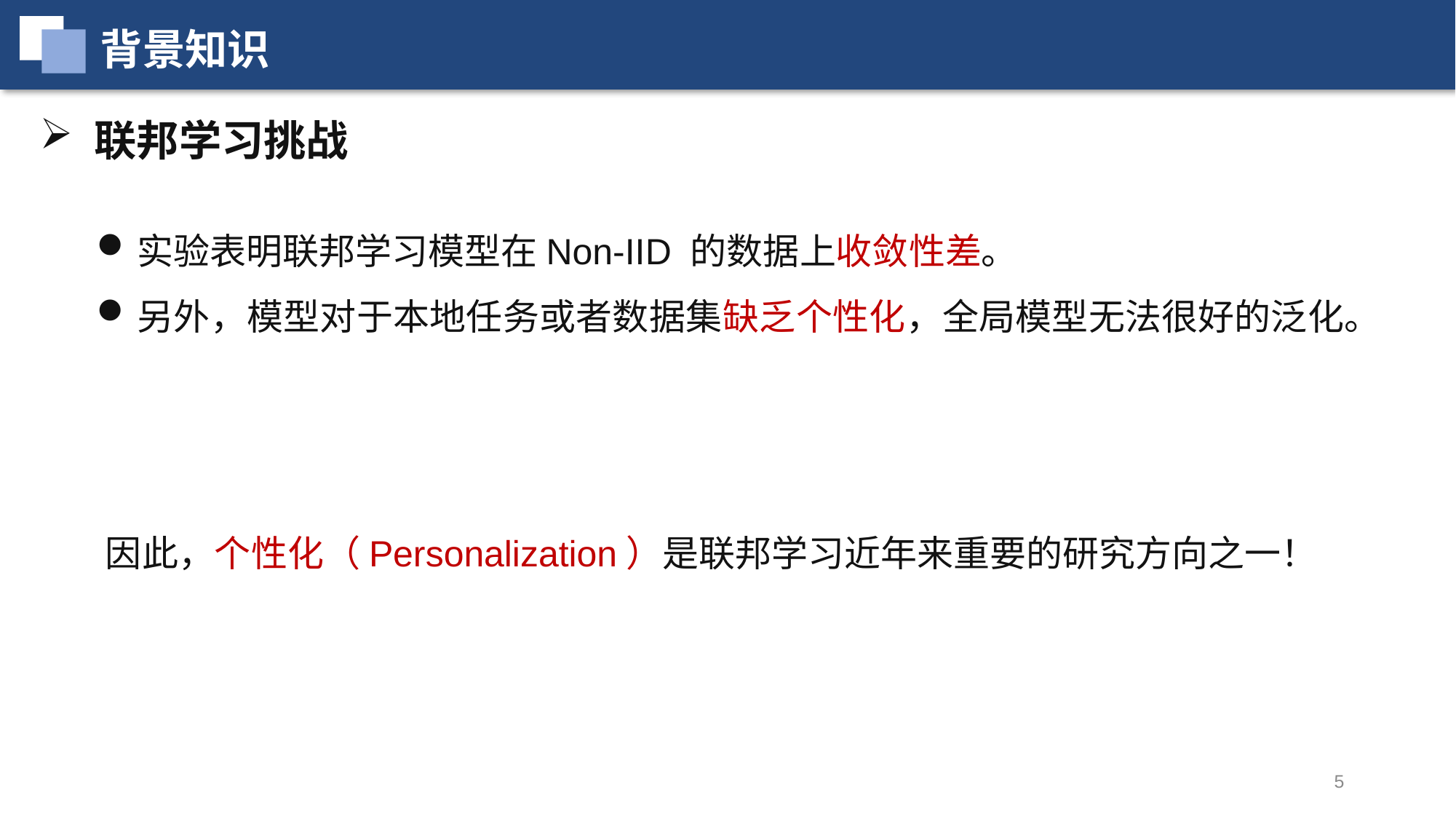

背景知识

联邦学习挑战
实验表明联邦学习模型在Non-IID 的数据上收敛性差。
另外，模型对于本地任务或者数据集缺乏个性化，全局模型无法很好的泛化。
因此，个性化（Personalization）是联邦学习近年来重要的研究方向之一！
5